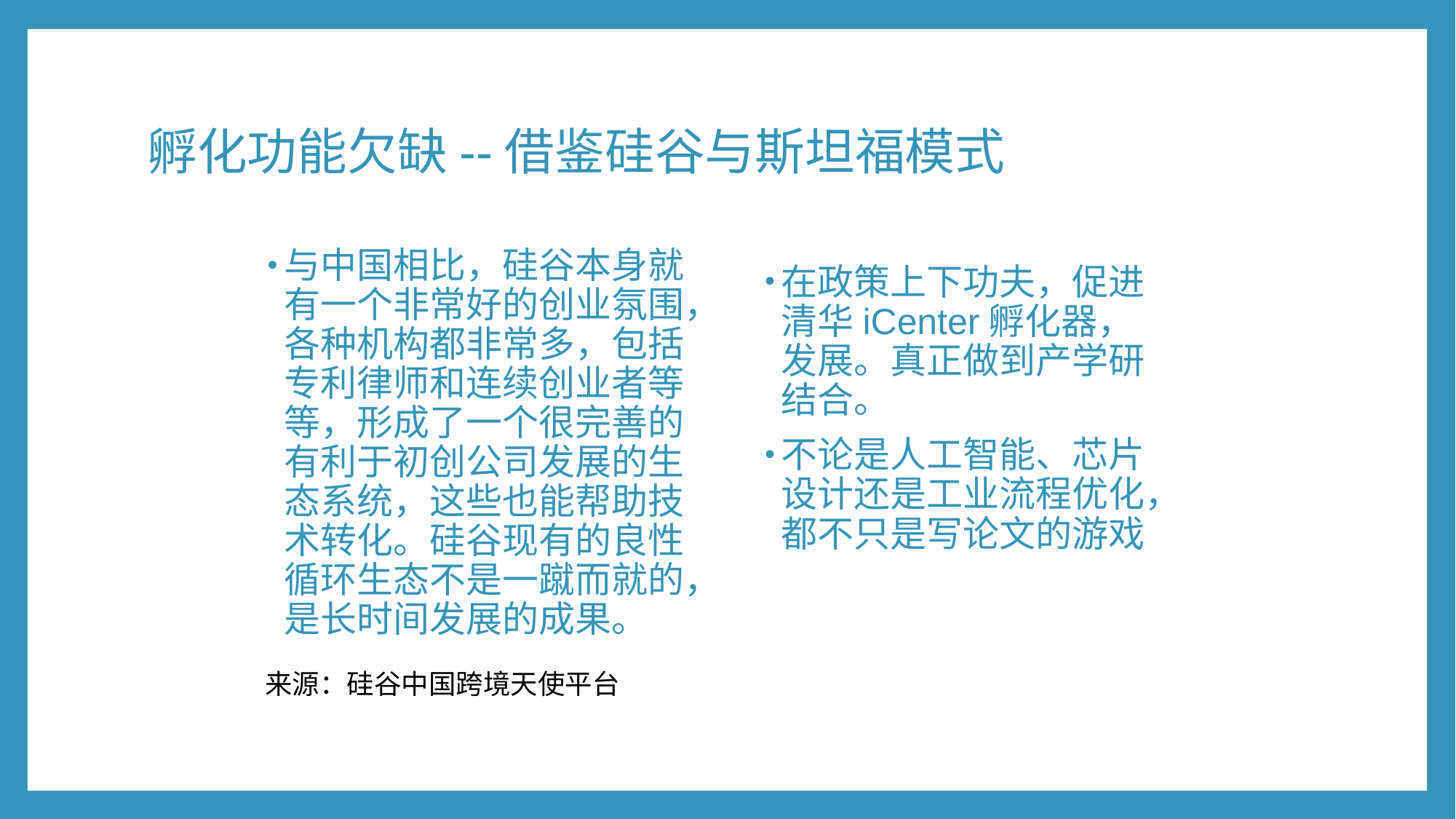

# 孵化功能欠缺--借鉴硅谷与斯坦福模式
与中国相比，硅谷本身就有一个非常好的创业氛围，各种机构都非常多，包括专利律师和连续创业者等等，形成了一个很完善的有利于初创公司发展的生态系统，这些也能帮助技术转化。硅谷现有的良性循环生态不是一蹴而就的，是长时间发展的成果。
在政策上下功夫，促进清华iCenter孵化器，发展。真正做到产学研结合。
不论是人工智能、芯片设计还是工业流程优化，都不只是写论文的游戏
来源：硅谷中国跨境天使平台